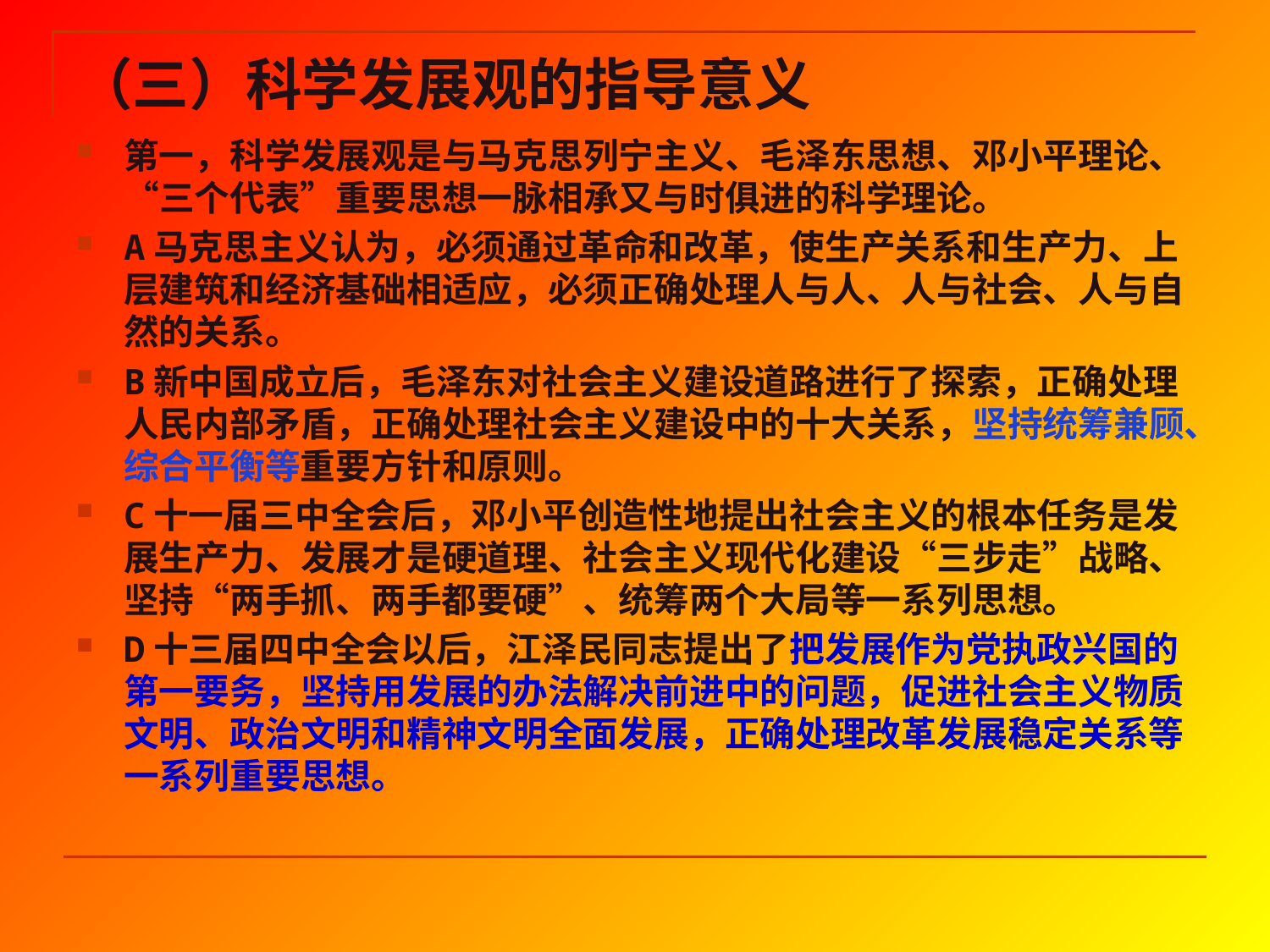

# （三）科学发展观的指导意义
第一，科学发展观是与马克思列宁主义、毛泽东思想、邓小平理论、“三个代表”重要思想一脉相承又与时俱进的科学理论。
A马克思主义认为，必须通过革命和改革，使生产关系和生产力、上层建筑和经济基础相适应，必须正确处理人与人、人与社会、人与自然的关系。
B新中国成立后，毛泽东对社会主义建设道路进行了探索，正确处理人民内部矛盾，正确处理社会主义建设中的十大关系，坚持统筹兼顾、综合平衡等重要方针和原则。
C十一届三中全会后，邓小平创造性地提出社会主义的根本任务是发展生产力、发展才是硬道理、社会主义现代化建设“三步走”战略、坚持“两手抓、两手都要硬”、统筹两个大局等一系列思想。
D十三届四中全会以后，江泽民同志提出了把发展作为党执政兴国的第一要务，坚持用发展的办法解决前进中的问题，促进社会主义物质文明、政治文明和精神文明全面发展，正确处理改革发展稳定关系等一系列重要思想。